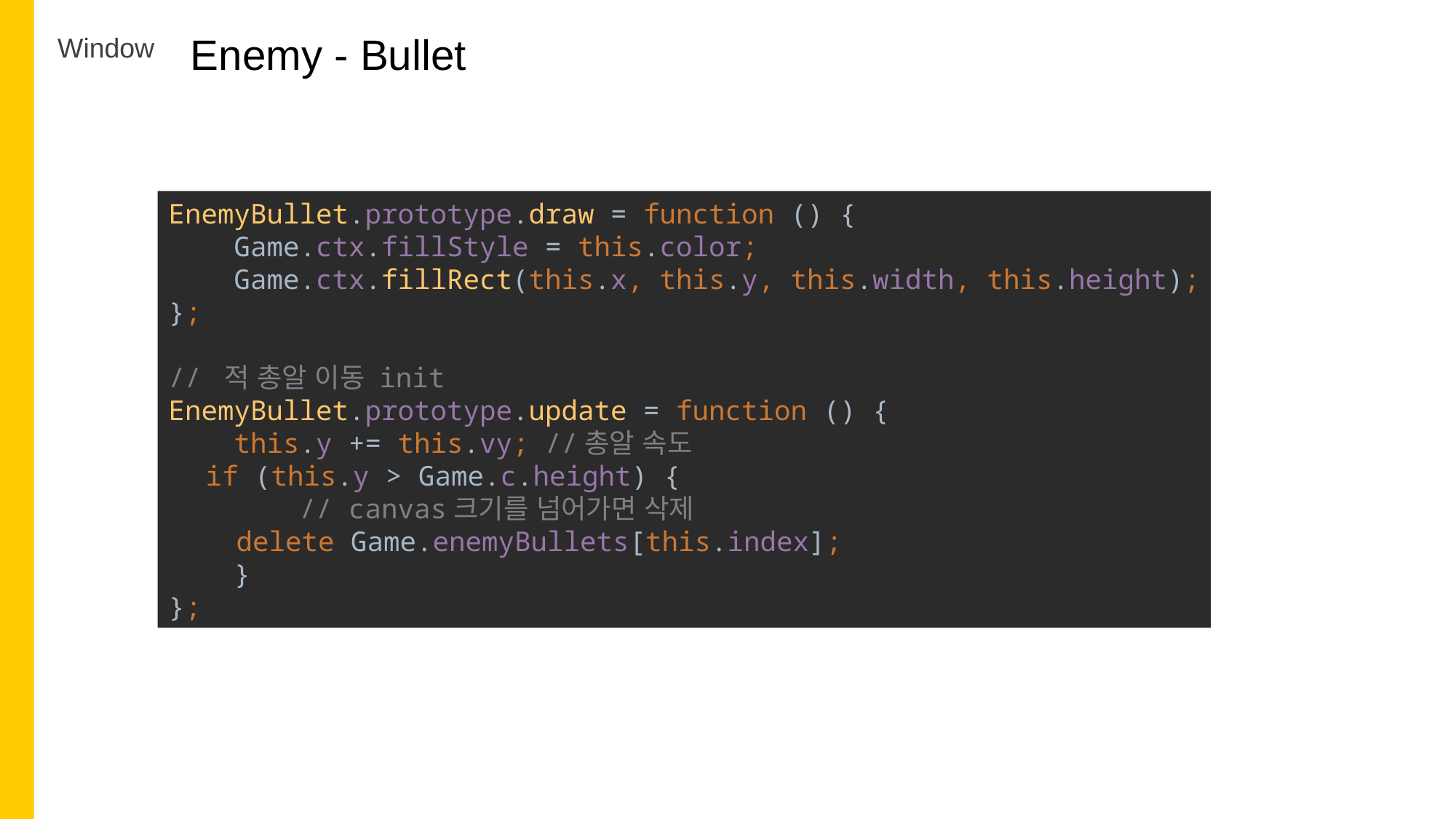

Enemy - Bullet
Window
EnemyBullet.prototype.draw = function () {
    Game.ctx.fillStyle = this.color;
    Game.ctx.fillRect(this.x, this.y, this.width, this.height);
};
// 적 총알 이동 init
EnemyBullet.prototype.update = function () {
    this.y += this.vy; //총알 속도
    if (this.y > Game.c.height) {
        // canvas크기를 넘어가면 삭제
        delete Game.enemyBullets[this.index];
    }
};